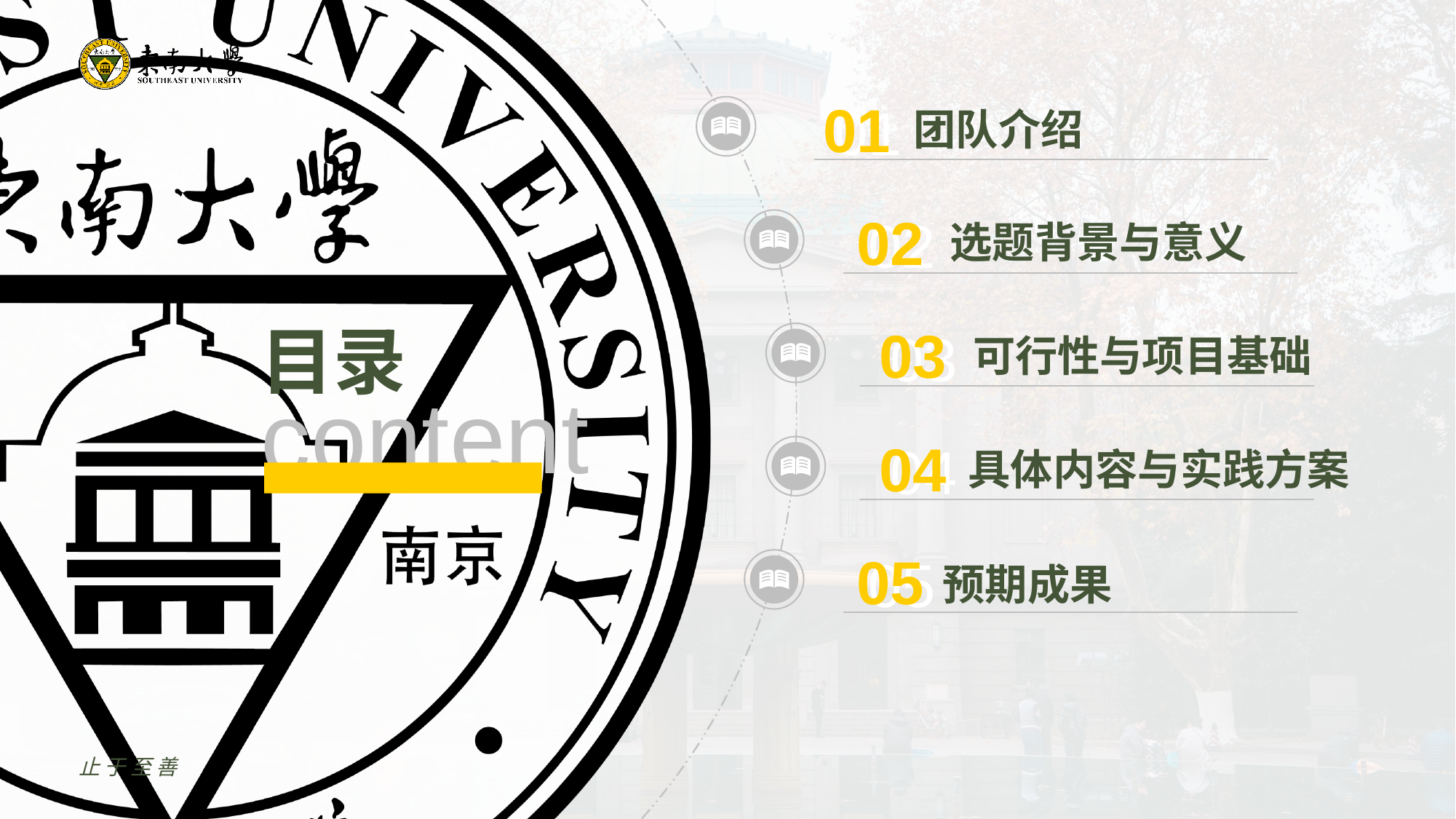

01
01

团队介绍
02
02

选题背景与意义
03
03

可行性与项目基础

04
04

具体内容与实践方案

05
05

预期成果
止于至善